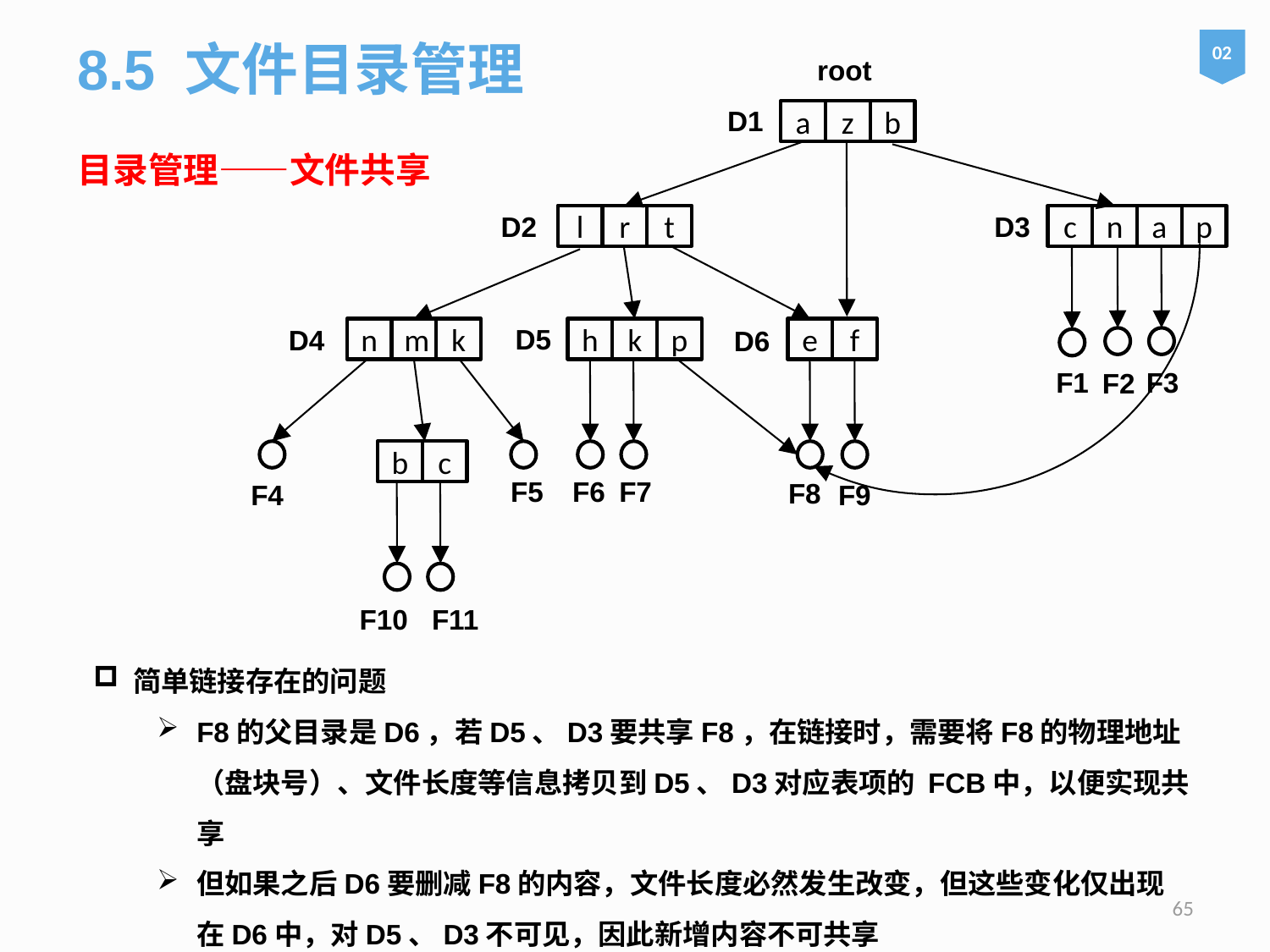

8.5 文件目录管理
02
root
D1
a
z
b
目录管理——文件共享

D2
D3
c
n
a
p
l
r
t
D5
D4
D6
e
f
n
m
k
h
k
p

F1
F3
F2

b
c

F5
F6
F7
F8
F4
F9

F10
F11
简单链接存在的问题
F8的父目录是D6，若D5、D3要共享F8，在链接时，需要将F8的物理地址（盘块号）、文件长度等信息拷贝到D5、D3对应表项的 FCB中，以便实现共享
但如果之后D6要删减F8的内容，文件长度必然发生改变，但这些变化仅出现在D6中，对D5、D3不可见，因此新增内容不可共享
65